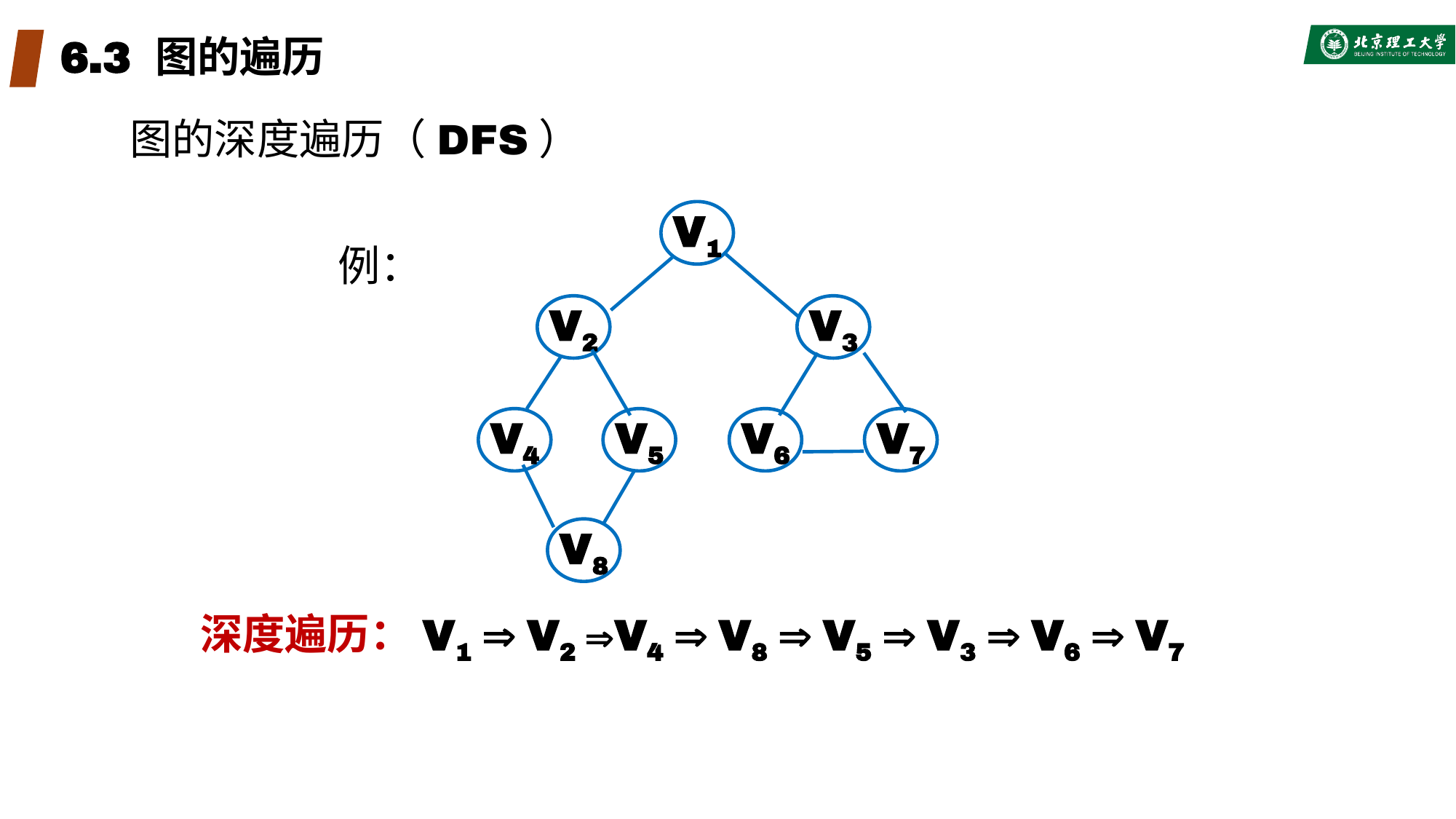

# 6.3 图的遍历
图的深度遍历（DFS）
V1
例：

V2
V3

V4
V5
V6
V7

V8
深度遍历：V1 ⇒ V2 ⇒V4 ⇒ V8 ⇒ V5 ⇒ V3 ⇒ V6 ⇒ V7